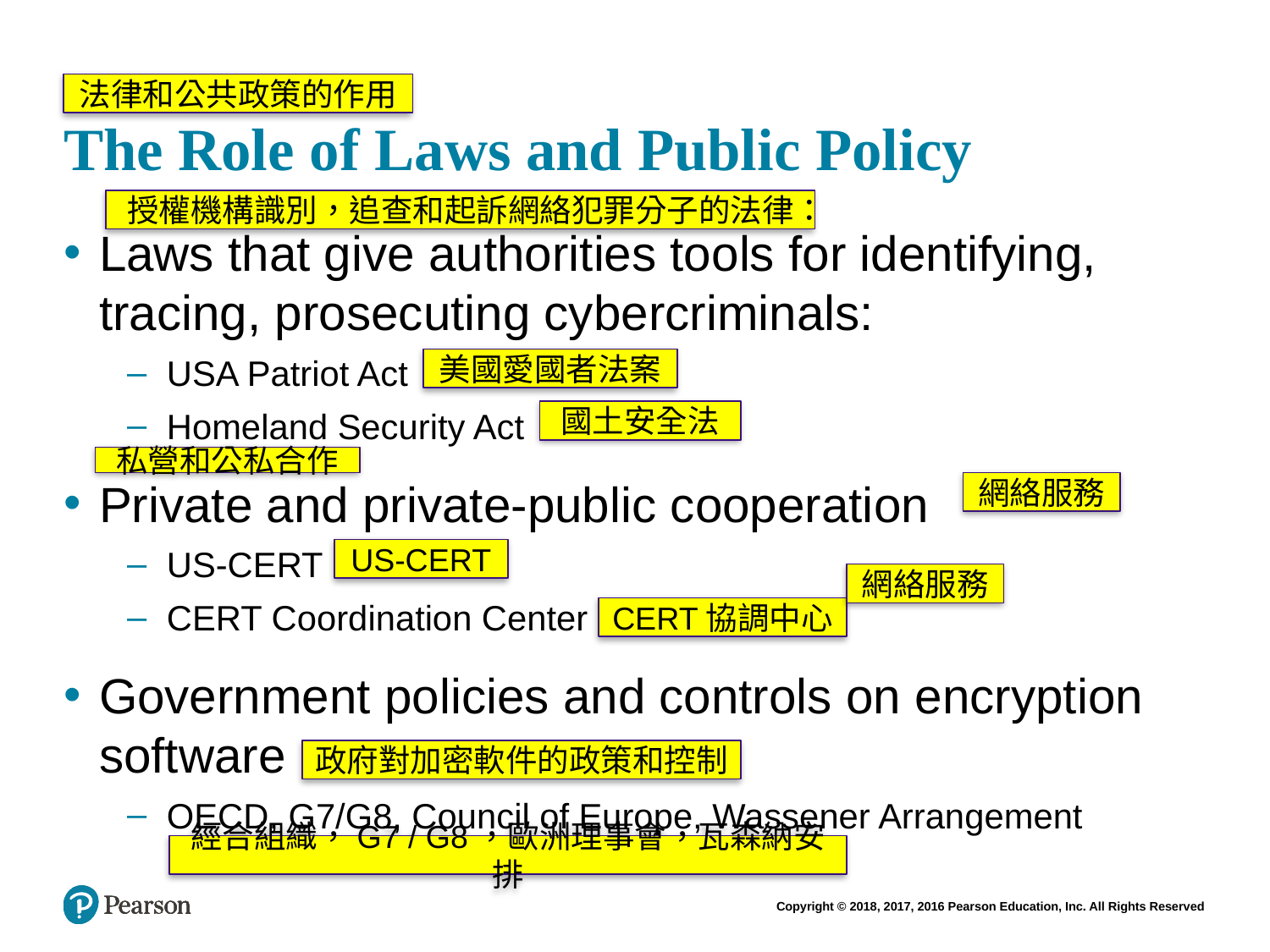

# The Role of Laws and Public Policy
法律和公共政策的作用
授權機構識別，追查和起訴網絡犯罪分子的法律：
Laws that give authorities tools for identifying, tracing, prosecuting cybercriminals:
USA Patriot Act
Homeland Security Act
Private and private-public cooperation
US-CERT
CERT Coordination Center
Government policies and controls on encryption software
OECD, G7/G8, Council of Europe, Wassener Arrangement
美國愛國者法案
國土安全法
私營和公私合作
網絡服務
US-CERT
網絡服務
CERT協調中心
政府對加密軟件的政策和控制
經合組織，G7 / G8，歐洲理事會，瓦森納安排